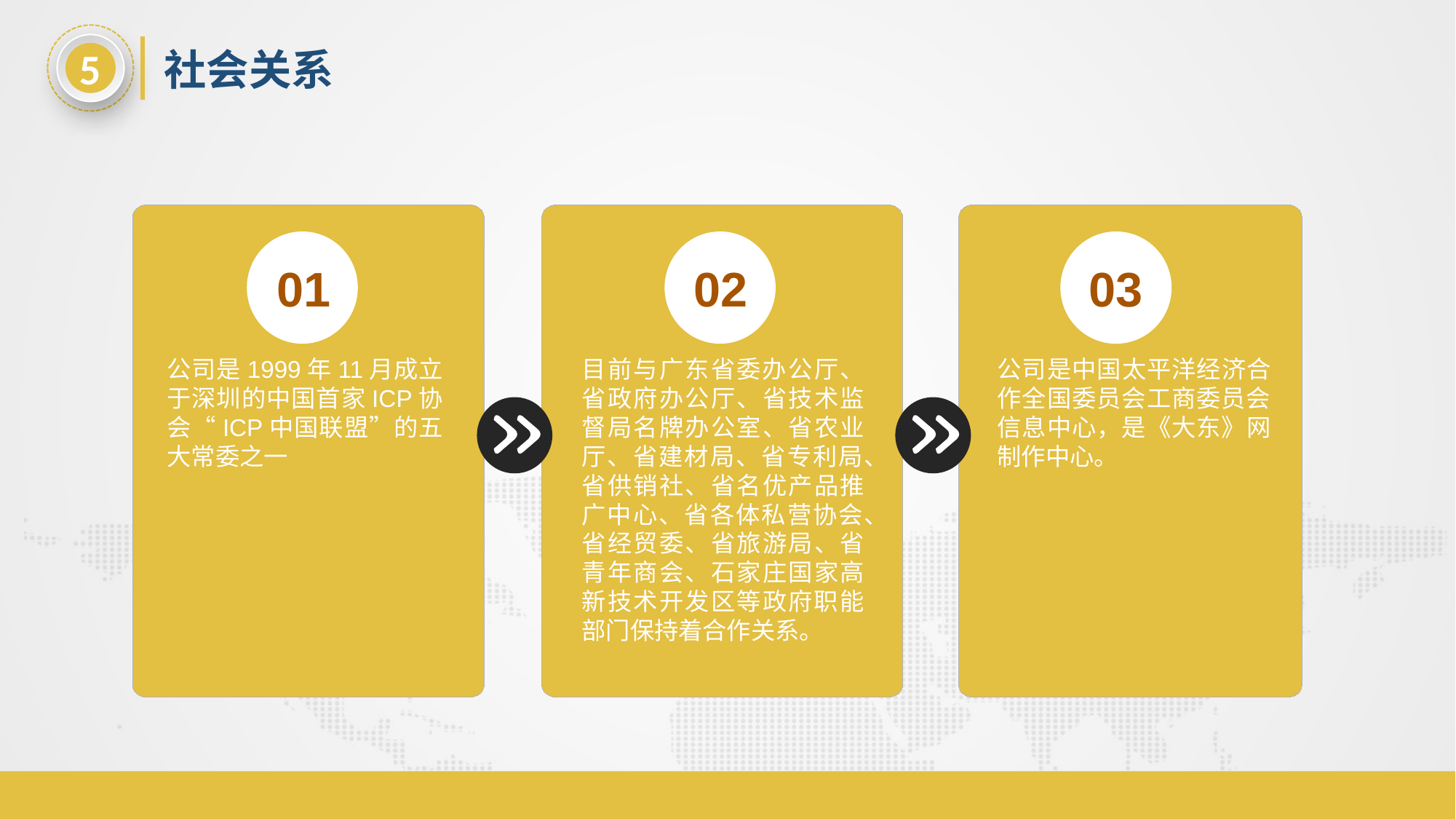

5

社会关系

01

02

03
公司是1999年11月成立于深圳的中国首家ICP协会“ICP中国联盟”的五大常委之一
公司是中国太平洋经济合作全国委员会工商委员会信息中心，是《大东》网制作中心。
目前与广东省委办公厅、省政府办公厅、省技术监督局名牌办公室、省农业厅、省建材局、省专利局、省供销社、省名优产品推广中心、省各体私营协会、省经贸委、省旅游局、省青年商会、石家庄国家高新技术开发区等政府职能部门保持着合作关系。